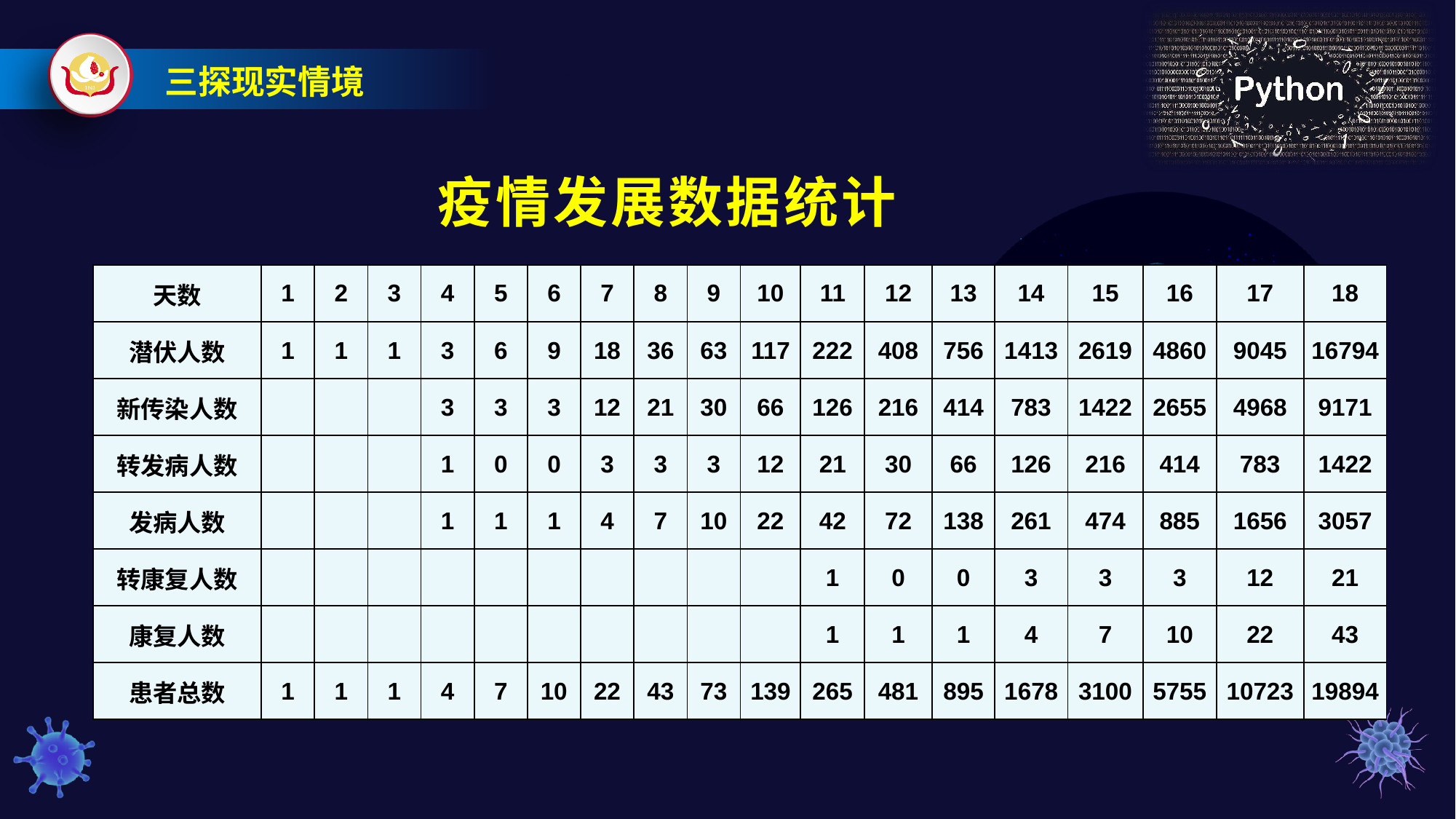

三探现实情境
疫情发展数据统计
| 天数 | 1 | 2 | 3 | 4 | 5 | 6 | 7 | 8 | 9 | 10 | 11 | 12 | 13 | 14 | 15 | 16 | 17 | 18 |
| --- | --- | --- | --- | --- | --- | --- | --- | --- | --- | --- | --- | --- | --- | --- | --- | --- | --- | --- |
| 潜伏人数 | 1 | 1 | 1 | 3 | 6 | 9 | 18 | 36 | 63 | 117 | 222 | 408 | 756 | 1413 | 2619 | 4860 | 9045 | 16794 |
| 新传染人数 |  |  |  | 3 | 3 | 3 | 12 | 21 | 30 | 66 | 126 | 216 | 414 | 783 | 1422 | 2655 | 4968 | 9171 |
| 转发病人数 |  |  |  | 1 | 0 | 0 | 3 | 3 | 3 | 12 | 21 | 30 | 66 | 126 | 216 | 414 | 783 | 1422 |
| 发病人数 |  |  |  | 1 | 1 | 1 | 4 | 7 | 10 | 22 | 42 | 72 | 138 | 261 | 474 | 885 | 1656 | 3057 |
| 转康复人数 |  |  |  |  |  |  |  |  |  |  | 1 | 0 | 0 | 3 | 3 | 3 | 12 | 21 |
| 康复人数 |  |  |  |  |  |  |  |  |  |  | 1 | 1 | 1 | 4 | 7 | 10 | 22 | 43 |
| 患者总数 | 1 | 1 | 1 | 4 | 7 | 10 | 22 | 43 | 73 | 139 | 265 | 481 | 895 | 1678 | 3100 | 5755 | 10723 | 19894 |
Python